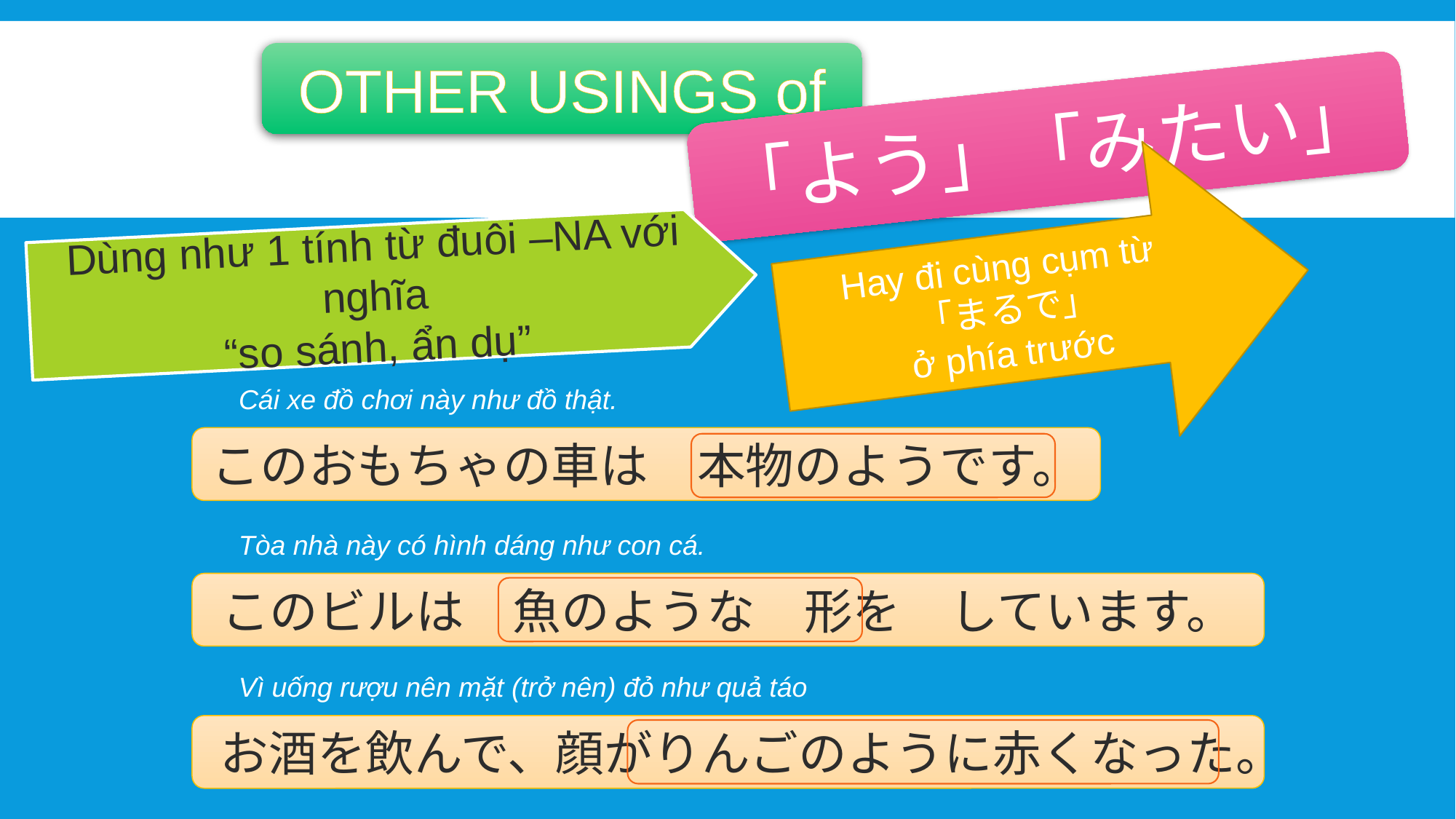

OTHER USINGS of
「よう」「みたい」
Hay đi cùng cụm từ
「まるで」
ở phía trước
Dùng như 1 tính từ đuôi –NA với nghĩa
“so sánh, ẩn dụ”
Cái xe đồ chơi này như đồ thật.
このおもちゃの車は　本物のようです。

Tòa nhà này có hình dáng như con cá.
このビルは　魚のような　形を　しています。

Vì uống rượu nên mặt (trở nên) đỏ như quả táo
お酒を飲んで、顔がりんごのように赤くなった。